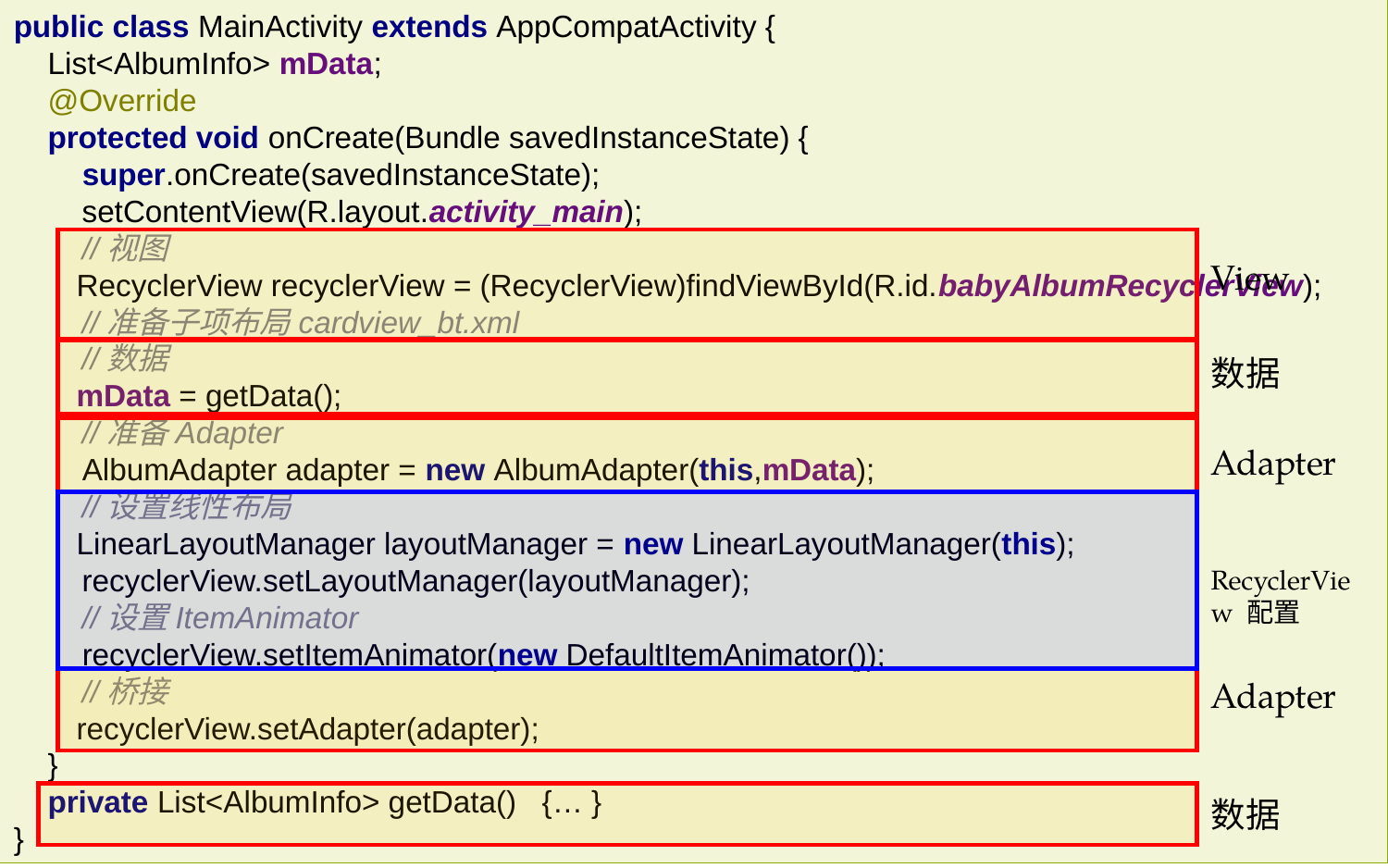

public class MainActivity extends AppCompatActivity {
    List<AlbumInfo> mData;
    @Override
    protected void onCreate(Bundle savedInstanceState) {
        super.onCreate(savedInstanceState);
        setContentView(R.layout.activity_main);
        //视图
        RecyclerView recyclerView = (RecyclerView)findViewById(R.id.babyAlbumRecyclerView);
        //准备子项布局cardview_bt.xml
        //数据
        mData = getData();
        //准备Adapter
        AlbumAdapter adapter = new AlbumAdapter(this,mData);
        //设置线性布局
        LinearLayoutManager layoutManager = new LinearLayoutManager(this);
        recyclerView.setLayoutManager(layoutManager);
        //设置ItemAnimator
        recyclerView.setItemAnimator(new DefaultItemAnimator());
        //桥接
        recyclerView.setAdapter(adapter);
    }
    private List<AlbumInfo> getData()   {… }
}

View

数据

Adapter

RecyclerView 配置
Adapter

数据